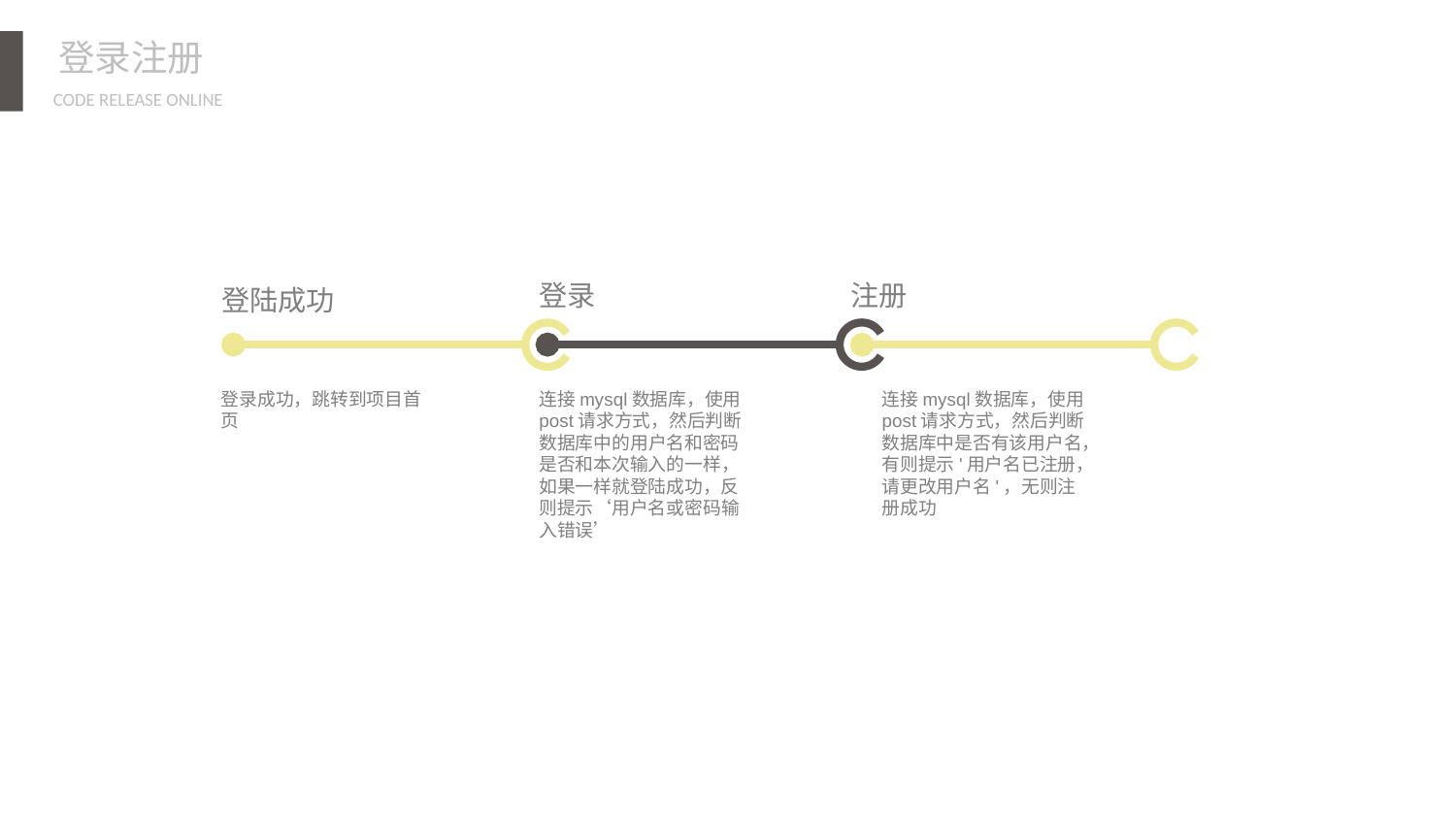

登录注册
登录
注册
登陆成功

连接mysql数据库，使用post请求方式，然后判断数据库中的用户名和密码是否和本次输入的一样，如果一样就登陆成功，反则提示‘用户名或密码输入错误’
连接mysql数据库，使用post请求方式，然后判断数据库中是否有该用户名，有则提示'用户名已注册，请更改用户名'，无则注册成功
登录成功，跳转到项目首页